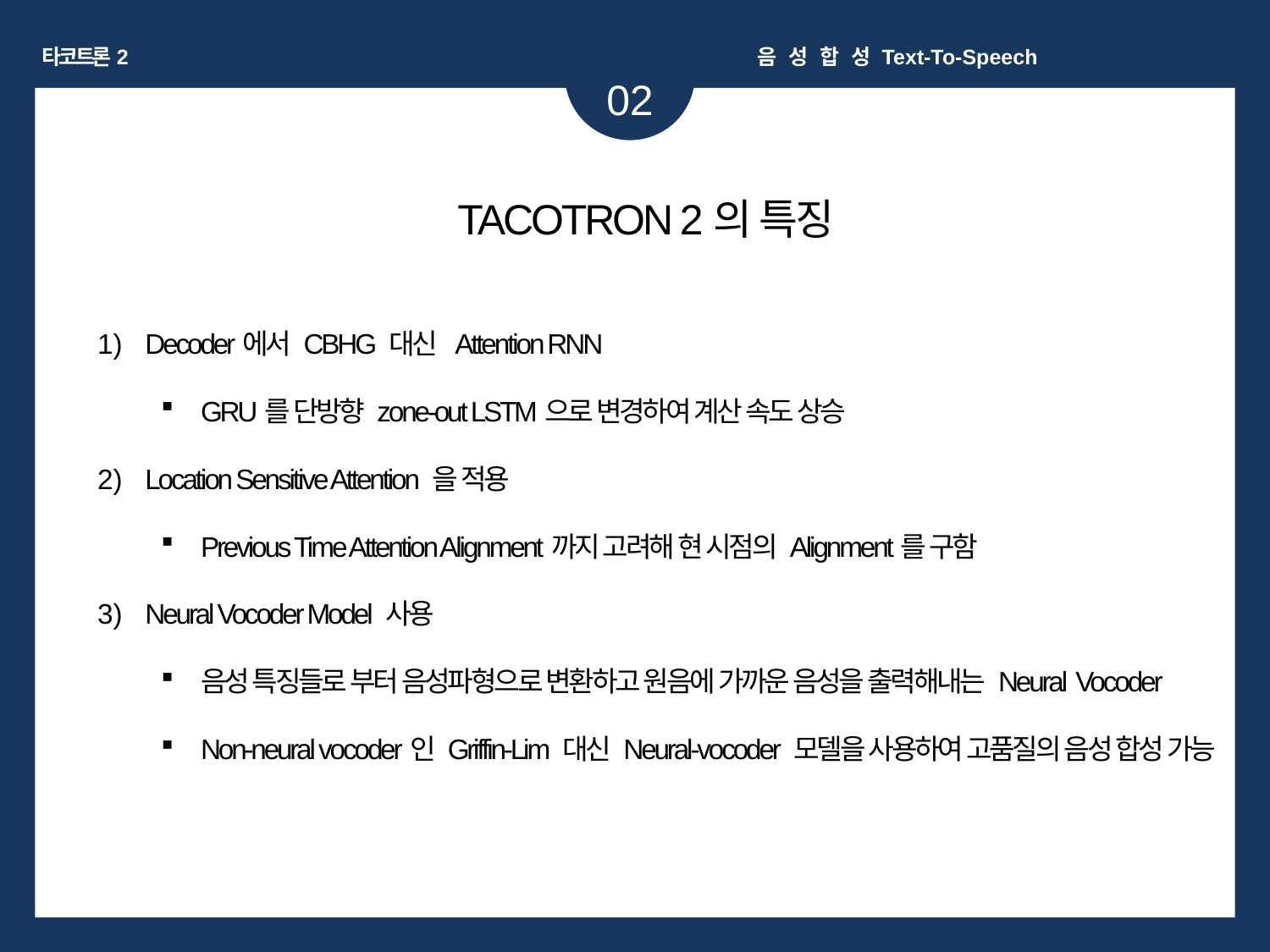

타코트론2
음  성  합  성 Text-To-Speech
02

TACOTRON 2의 특징
Decoder에서 CBHG 대신  Attention RNN
GRU를 단방향 zone-out LSTM으로 변경하여 계산 속도 상승
Location Sensitive Attention 을 적용
Previous Time Attention Alignment까지 고려해 현 시점의 Alignment를 구함
Neural Vocoder Model 사용
음성 특징들로 부터 음성파형으로 변환하고 원음에 가까운 음성을 출력해내는 Neural  Vocoder
Non-neural vocoder인 Griffin-Lim 대신 Neural-vocoder 모델을 사용하여 고품질의 음성 합성 가능